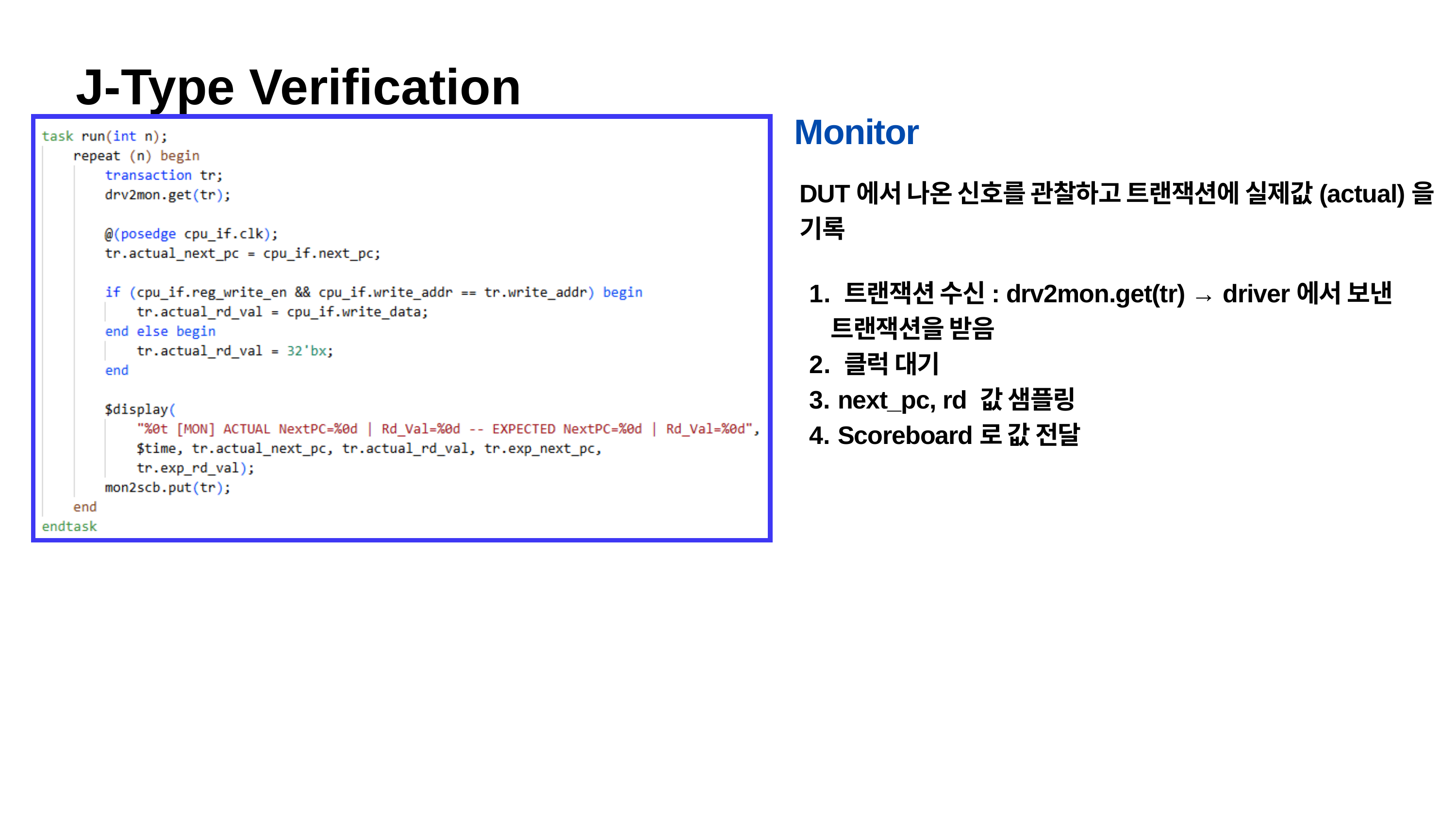

J-Type Verification
Monitor

DUT에서 나온 신호를 관찰하고 트랜잭션에 실제값(actual)을 기록
 트랜잭션 수신: drv2mon.get(tr) → driver에서 보낸 트랜잭션을 받음
 클럭 대기
 next_pc, rd 값 샘플링
 Scoreboard로 값 전달